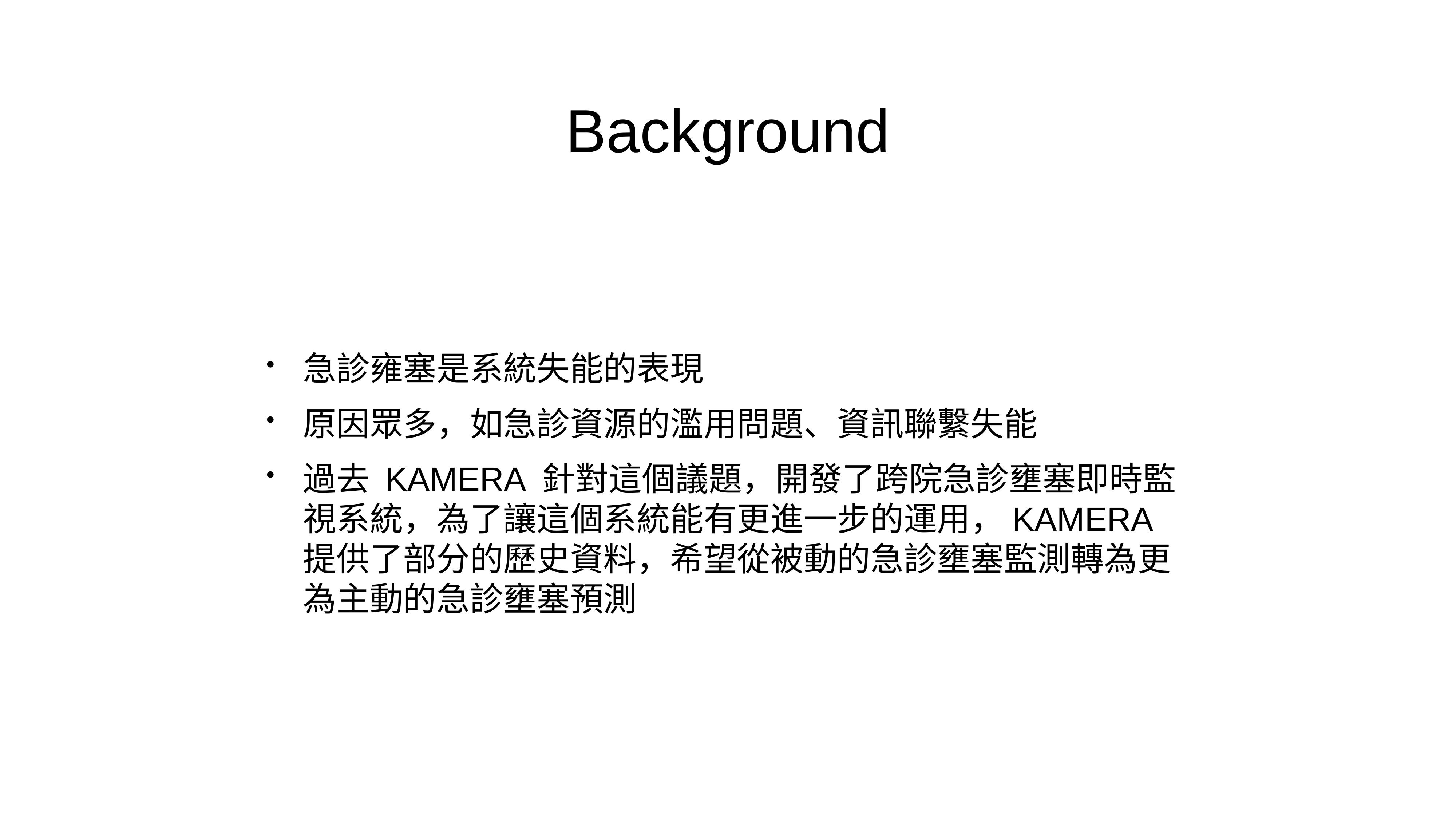

# Background
急診雍塞是系統失能的表現
原因眾多，如急診資源的濫用問題、資訊聯繫失能
過去 KAMERA 針對這個議題，開發了跨院急診壅塞即時監視系統，為了讓這個系統能有更進一步的運用，KAMERA 提供了部分的歷史資料，希望從被動的急診壅塞監測轉為更為主動的急診壅塞預測